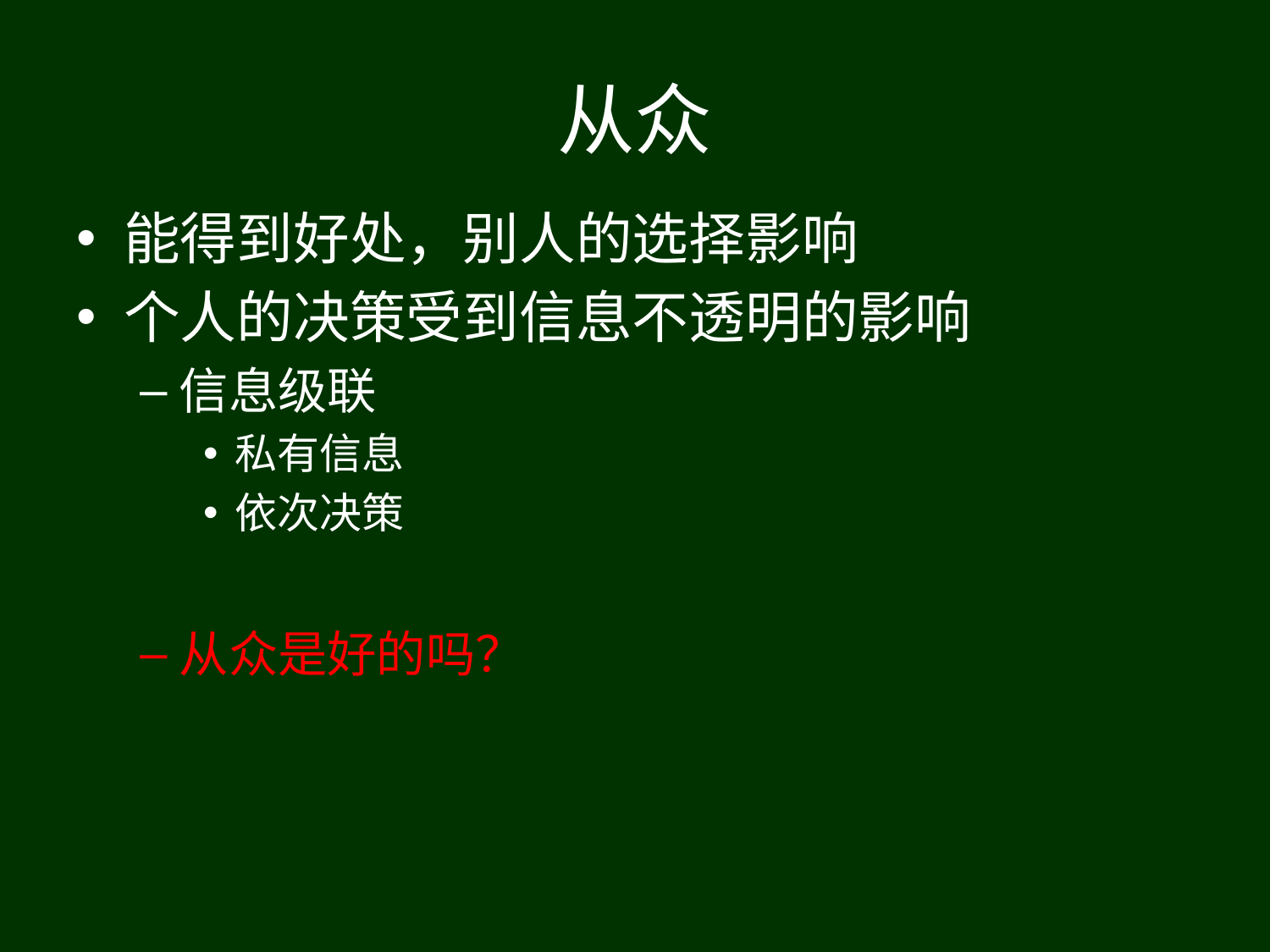

# 从众
能得到好处，别人的选择影响
个人的决策受到信息不透明的影响
信息级联
私有信息
依次决策

从众是好的吗？